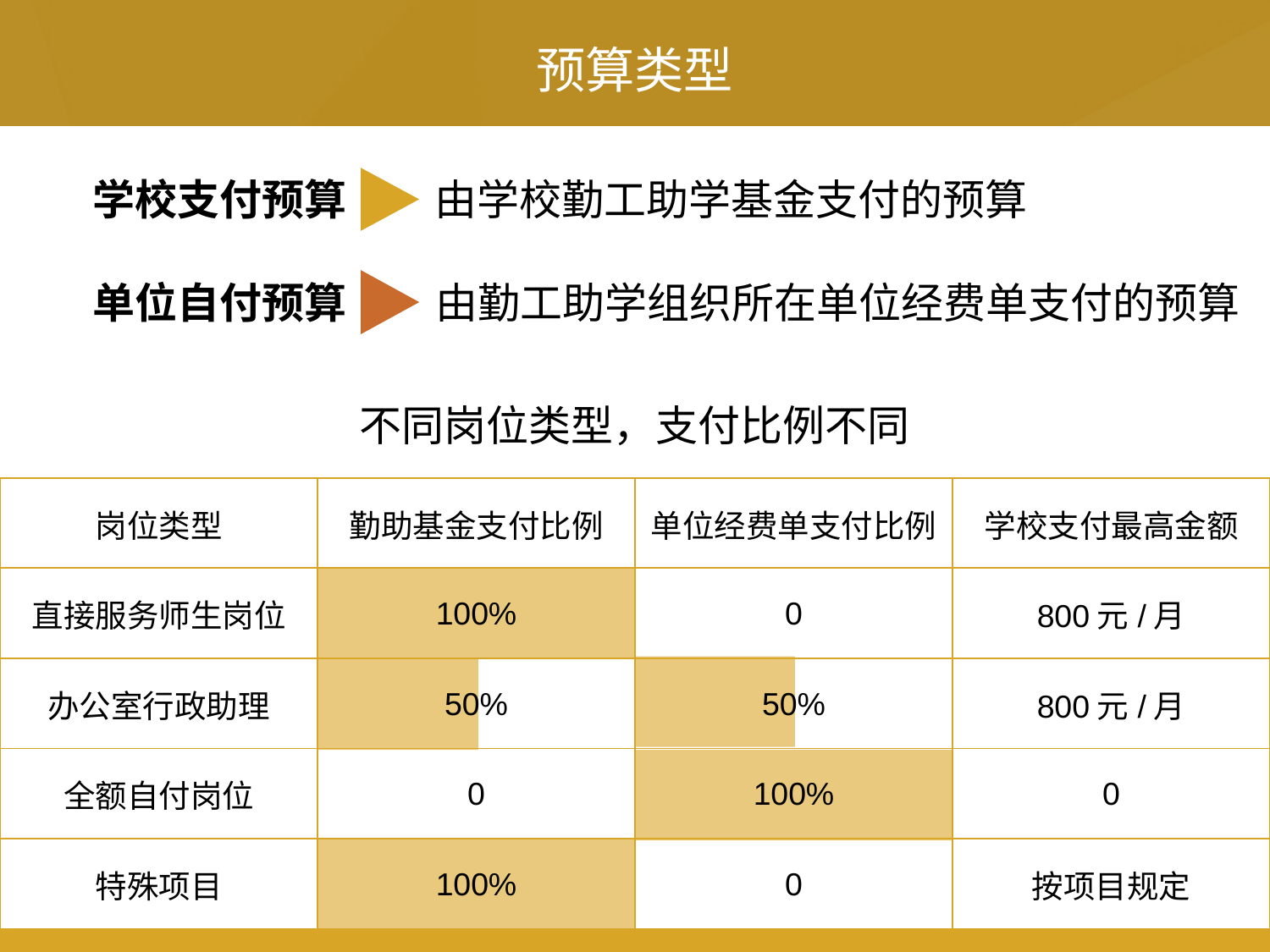

预算类型
学校支付预算
由学校勤工助学基金支付的预算

单位自付预算
由勤工助学组织所在单位经费单支付的预算

不同岗位类型，支付比例不同
| 岗位类型 | 勤助基金支付比例 | 单位经费单支付比例 | 学校支付最高金额 |
| --- | --- | --- | --- |
| 直接服务师生岗位 | 100% | 0 | 800元/月 |
| 办公室行政助理 | 50% | 50% | 800元/月 |
| 全额自付岗位 | 0 | 100% | 0 |
| 特殊项目 | 100% | 0 | 按项目规定 |